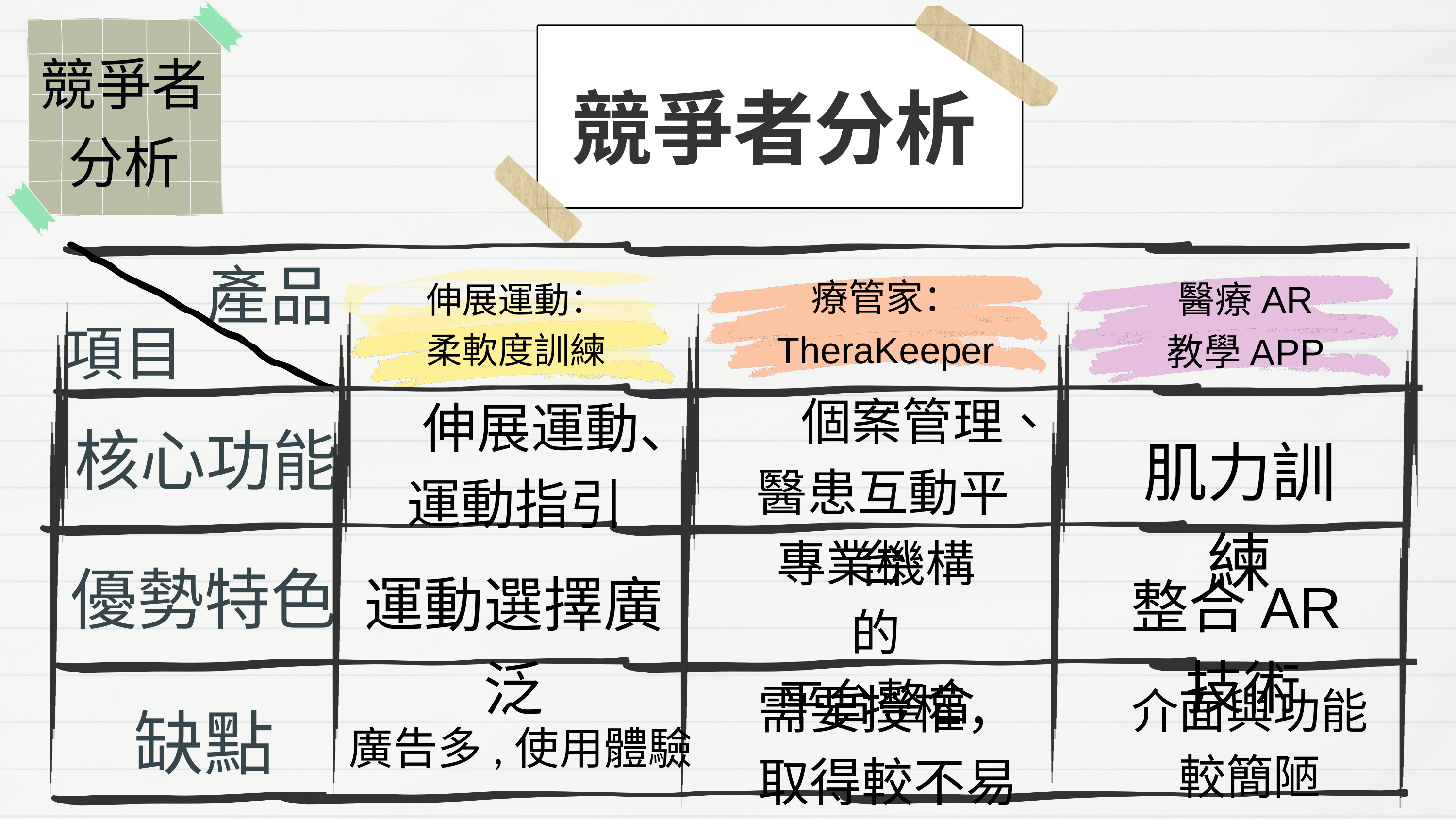

競爭者分析
競爭者分析

產品
療管家：
TheraKeeper

醫療AR
教學APP
伸展運動：
柔軟度訓練

項目

    個案管理、
醫患互動平台

伸展運動、
運動指引
肌力訓練
核心功能

專業機構的
平台整合
運動選擇廣泛
優勢特色
整合AR技術

需要授權，取得較不易
介面與功能較簡陋
廣告多,使用體驗差
缺點